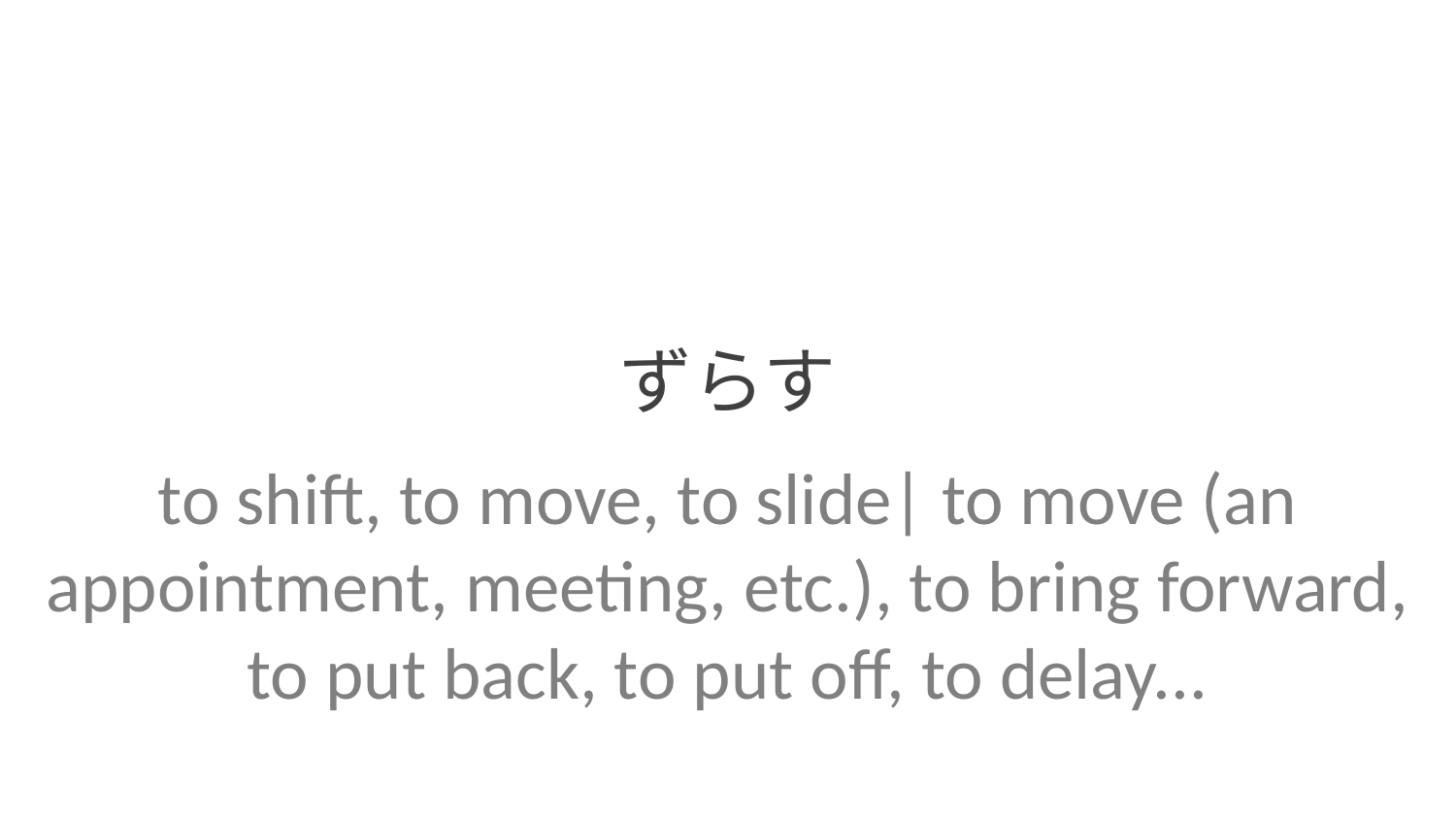

ずらす
to shift, to move, to slide| to move (an appointment, meeting, etc.), to bring forward, to put back, to put off, to delay...